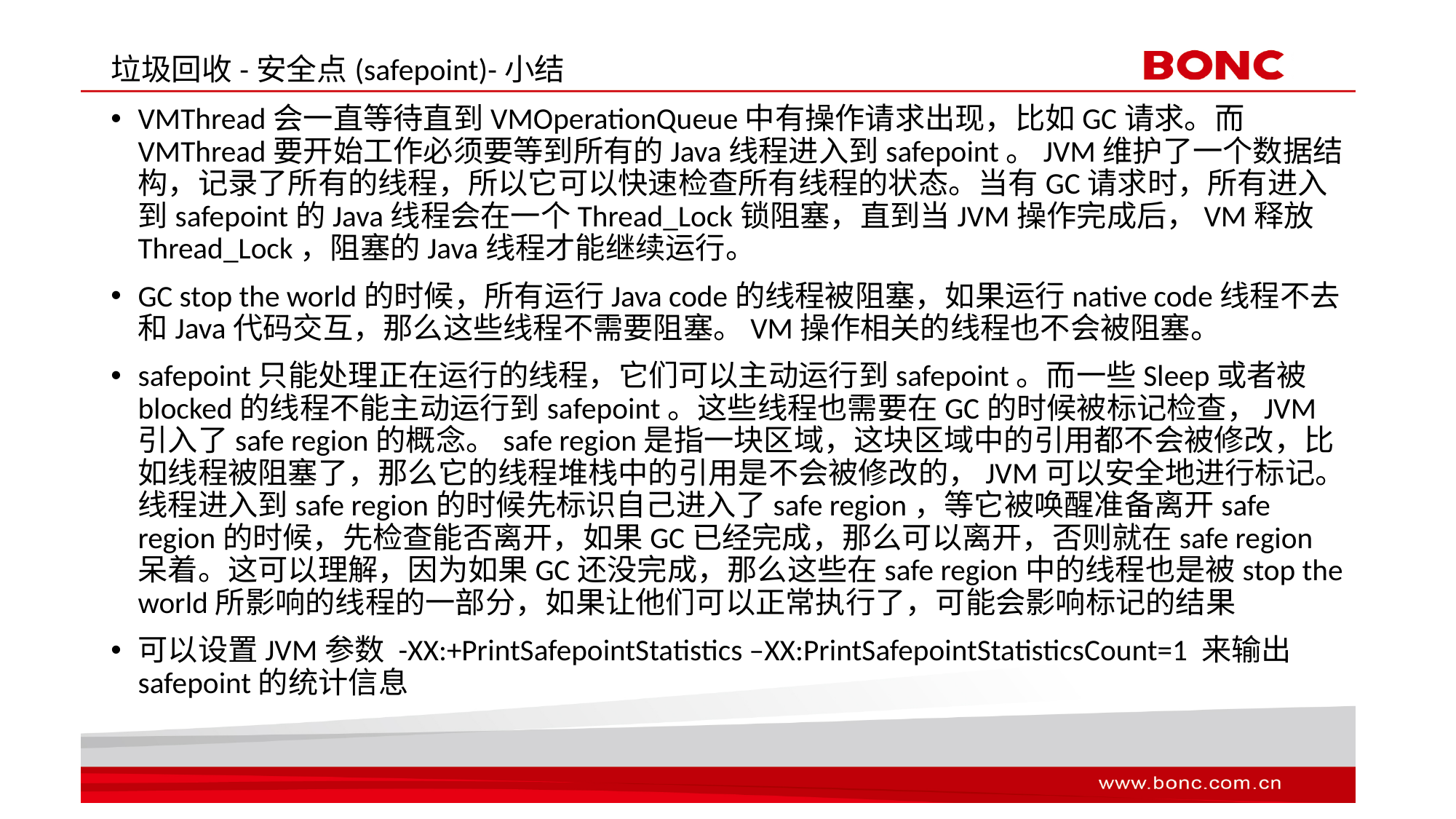

# 垃圾回收-安全点(safepoint)-小结
VMThread会一直等待直到VMOperationQueue中有操作请求出现，比如GC请求。而VMThread要开始工作必须要等到所有的Java线程进入到safepoint。JVM维护了一个数据结构，记录了所有的线程，所以它可以快速检查所有线程的状态。当有GC请求时，所有进入到safepoint的Java线程会在一个Thread_Lock锁阻塞，直到当JVM操作完成后，VM释放Thread_Lock，阻塞的Java线程才能继续运行。
GC stop the world的时候，所有运行Java code的线程被阻塞，如果运行native code线程不去和Java代码交互，那么这些线程不需要阻塞。VM操作相关的线程也不会被阻塞。
safepoint只能处理正在运行的线程，它们可以主动运行到safepoint。而一些Sleep或者被blocked的线程不能主动运行到safepoint。这些线程也需要在GC的时候被标记检查，JVM引入了safe region的概念。safe region是指一块区域，这块区域中的引用都不会被修改，比如线程被阻塞了，那么它的线程堆栈中的引用是不会被修改的，JVM可以安全地进行标记。线程进入到safe region的时候先标识自己进入了safe region，等它被唤醒准备离开safe region的时候，先检查能否离开，如果GC已经完成，那么可以离开，否则就在safe region呆着。这可以理解，因为如果GC还没完成，那么这些在safe region中的线程也是被stop the world所影响的线程的一部分，如果让他们可以正常执行了，可能会影响标记的结果
可以设置JVM参数 -XX:+PrintSafepointStatistics –XX:PrintSafepointStatisticsCount=1 来输出safepoint的统计信息